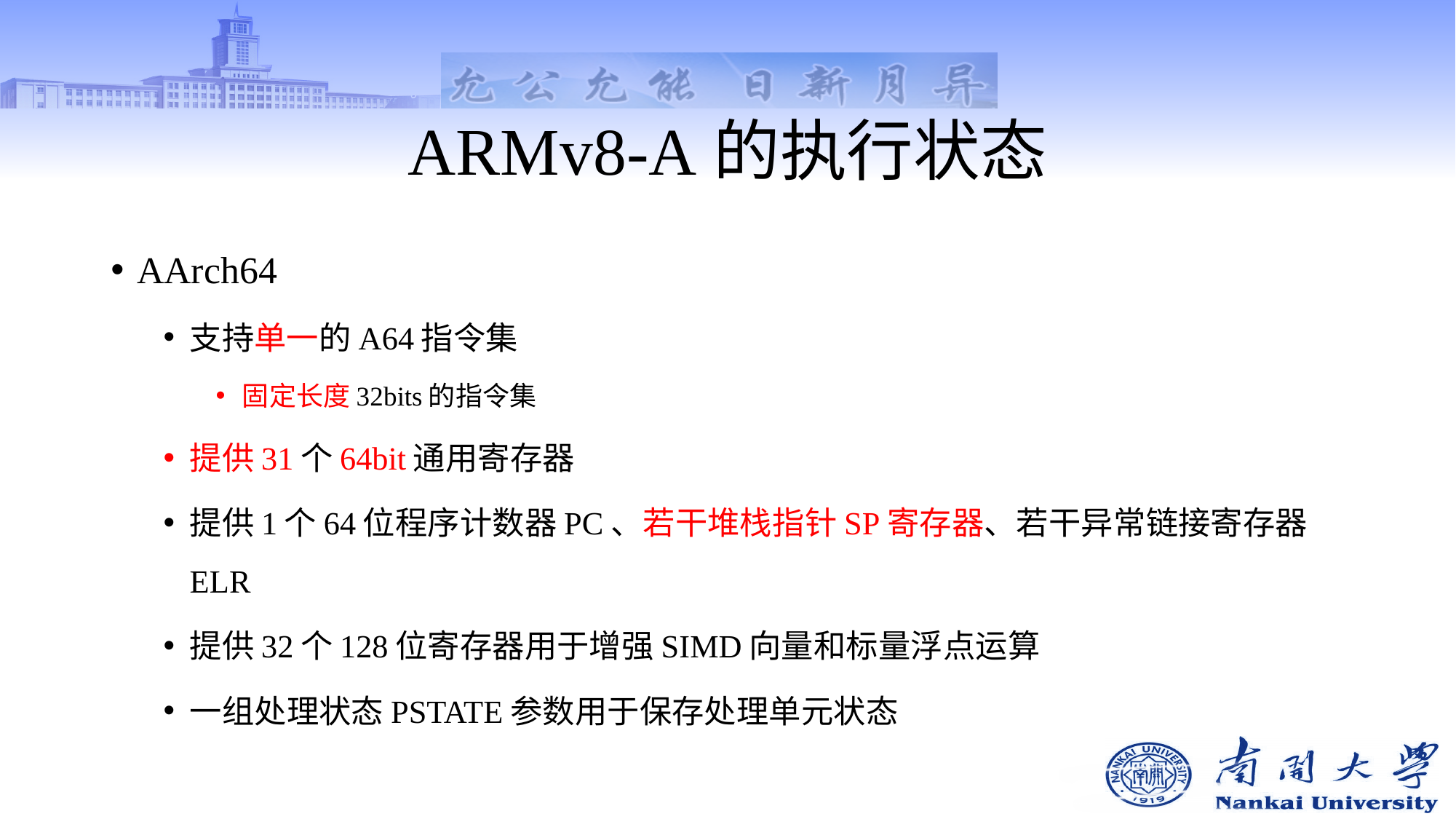

# ARMv8-A的执行状态
AArch64
支持单一的A64指令集
固定长度32bits的指令集
提供31个64bit通用寄存器
提供1个64位程序计数器PC、若干堆栈指针SP寄存器、若干异常链接寄存器ELR
提供32个128位寄存器用于增强SIMD向量和标量浮点运算
一组处理状态PSTATE参数用于保存处理单元状态